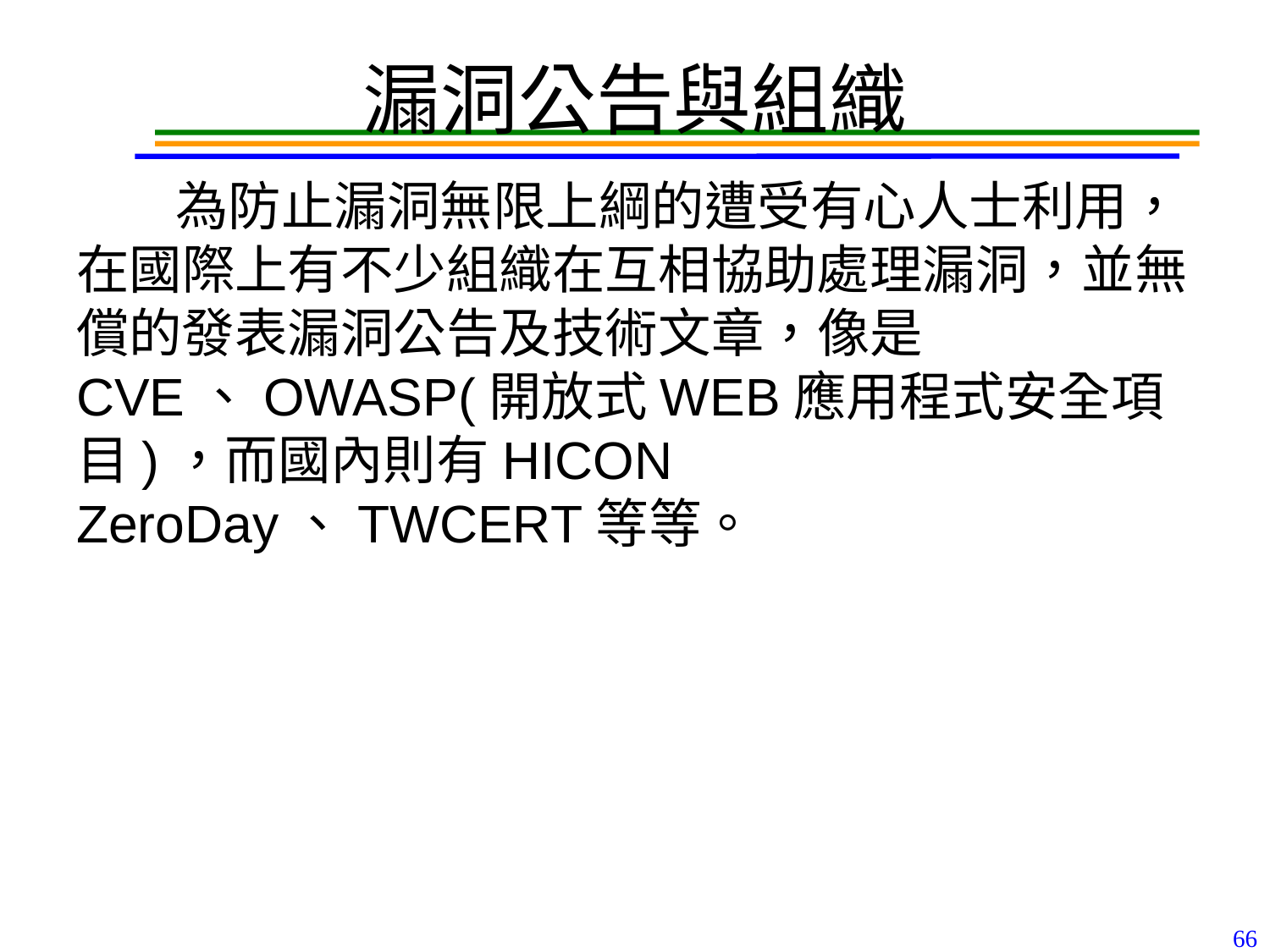

# 漏洞公告與組織
為防止漏洞無限上綱的遭受有心人士利用，在國際上有不少組織在互相協助處理漏洞，並無償的發表漏洞公告及技術文章，像是CVE、OWASP(開放式WEB應用程式安全項目)，而國內則有HICON ZeroDay、TWCERT等等。
66